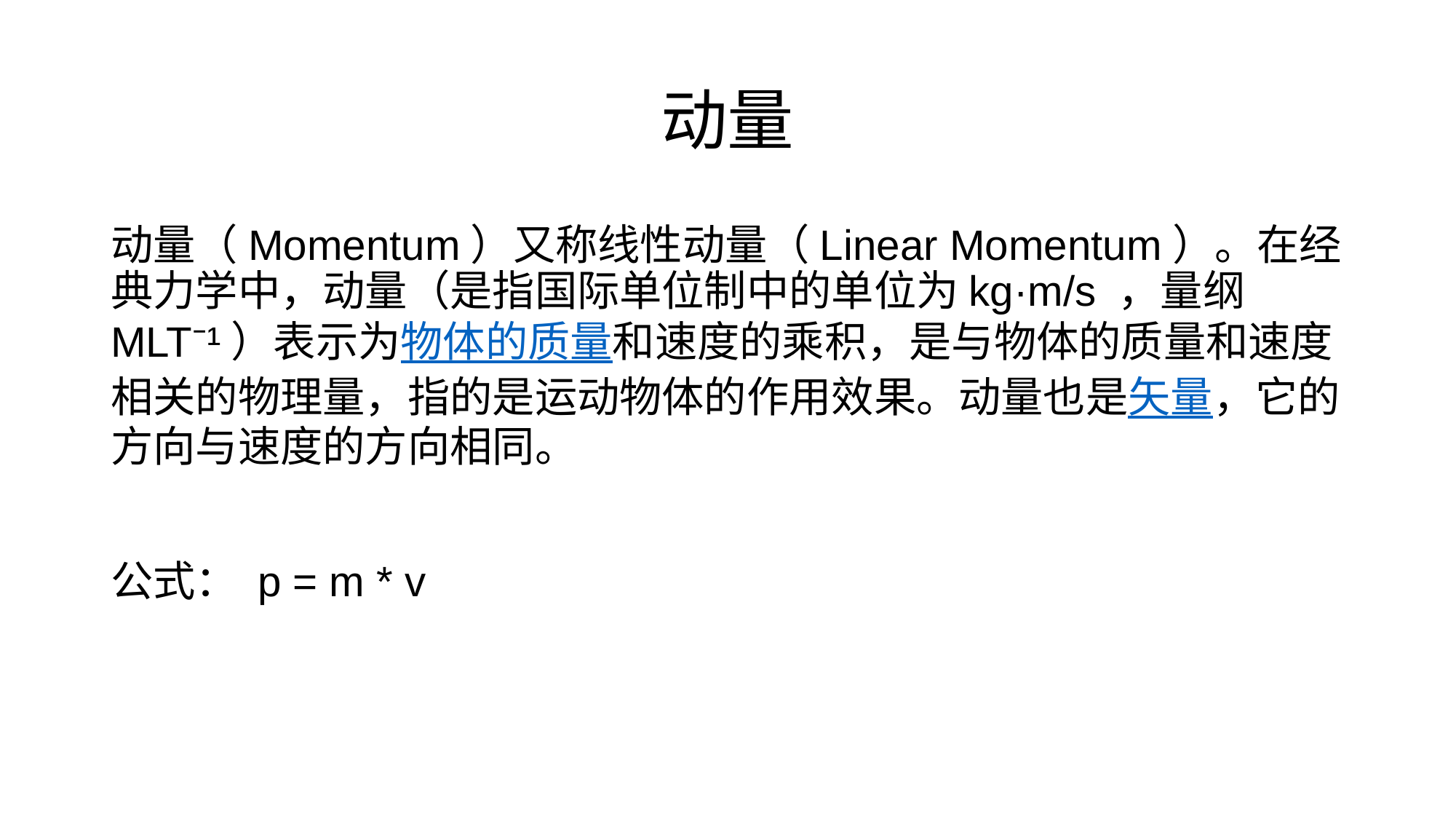

# 动量
动量（Momentum）又称线性动量（Linear Momentum）。在经典力学中，动量（是指国际单位制中的单位为kg·m/s ，量纲MLT⁻¹）表示为物体的质量和速度的乘积，是与物体的质量和速度相关的物理量，指的是运动物体的作用效果。动量也是矢量，它的方向与速度的方向相同。

公式： p = m * v